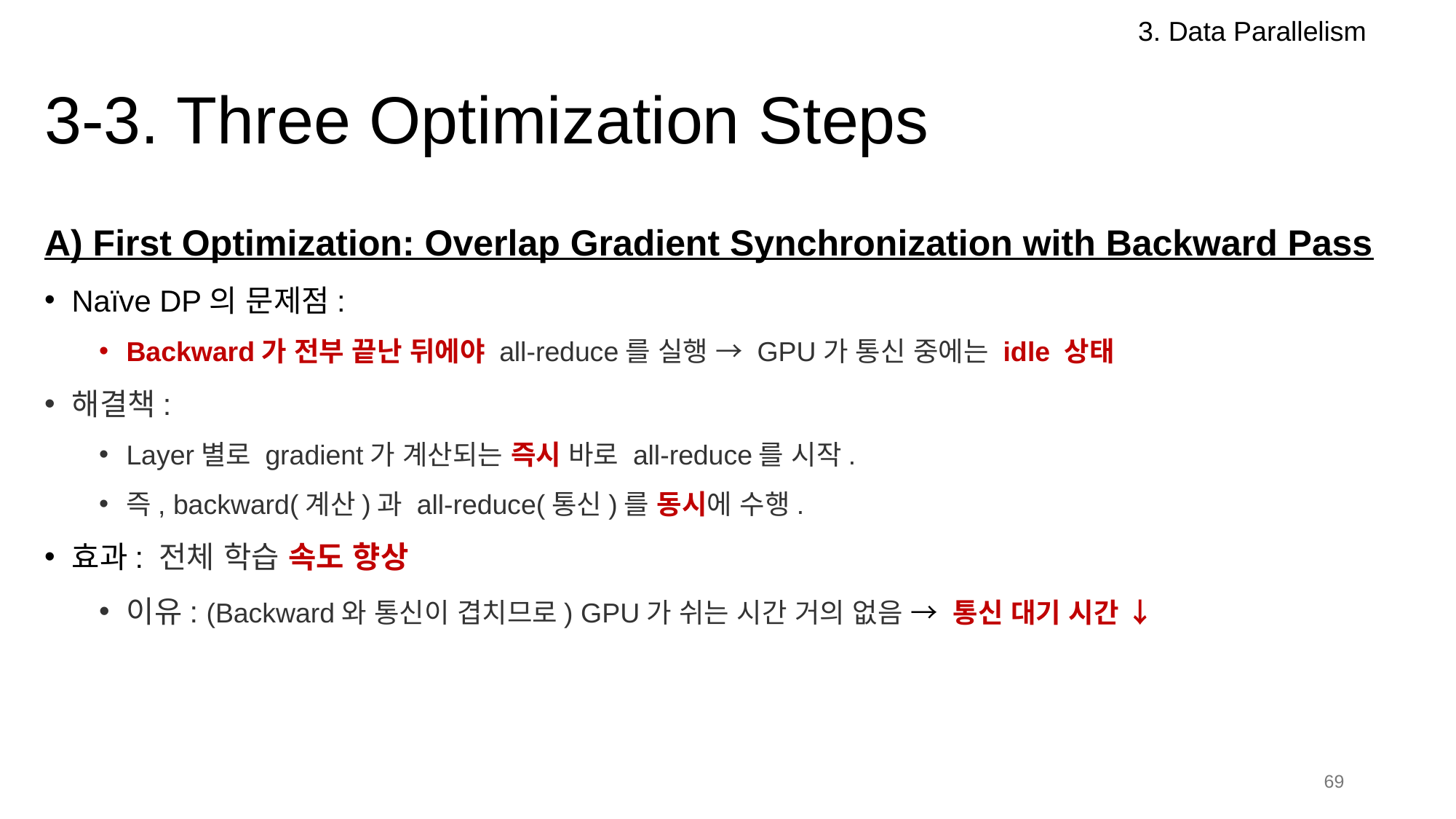

3. Data Parallelism
# 3-3. Three Optimization Steps
A) First Optimization: Overlap Gradient Synchronization with Backward Pass
Naïve DP의 문제점:
Backward가 전부 끝난 뒤에야 all-reduce를 실행 → GPU가 통신 중에는 idle 상태
해결책:
Layer별로 gradient가 계산되는 즉시 바로 all-reduce를 시작.
즉, backward(계산)과 all-reduce(통신)를 동시에 수행.
효과: 전체 학습 속도 향상
이유: (Backward와 통신이 겹치므로) GPU가 쉬는 시간 거의 없음 →  통신 대기 시간 ↓

69